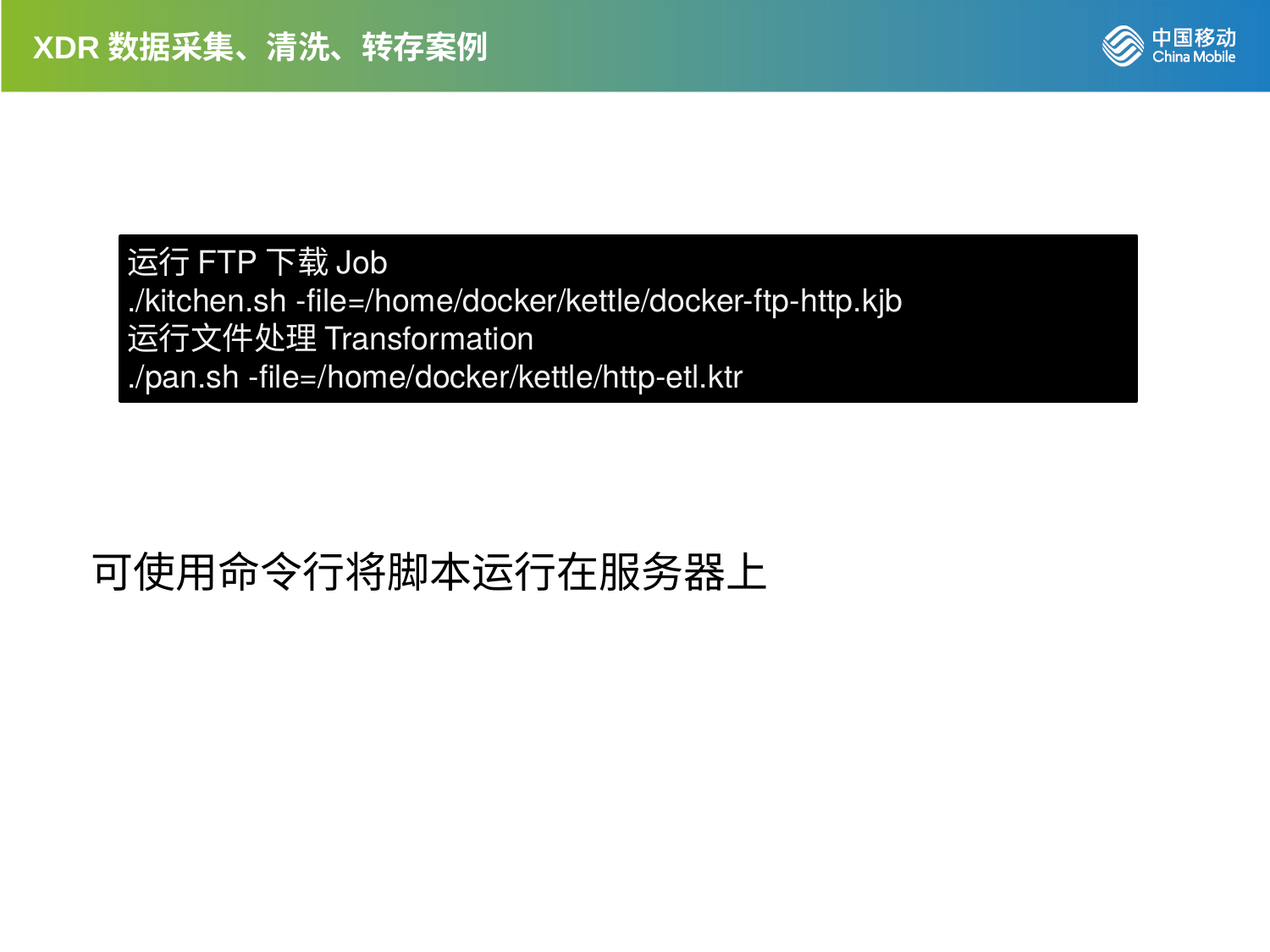

XDR数据采集、清洗、转存案例
运行FTP下载Job
./kitchen.sh -file=/home/docker/kettle/docker-ftp-http.kjb
运行文件处理Transformation
./pan.sh -file=/home/docker/kettle/http-etl.ktr
可使用命令行将脚本运行在服务器上